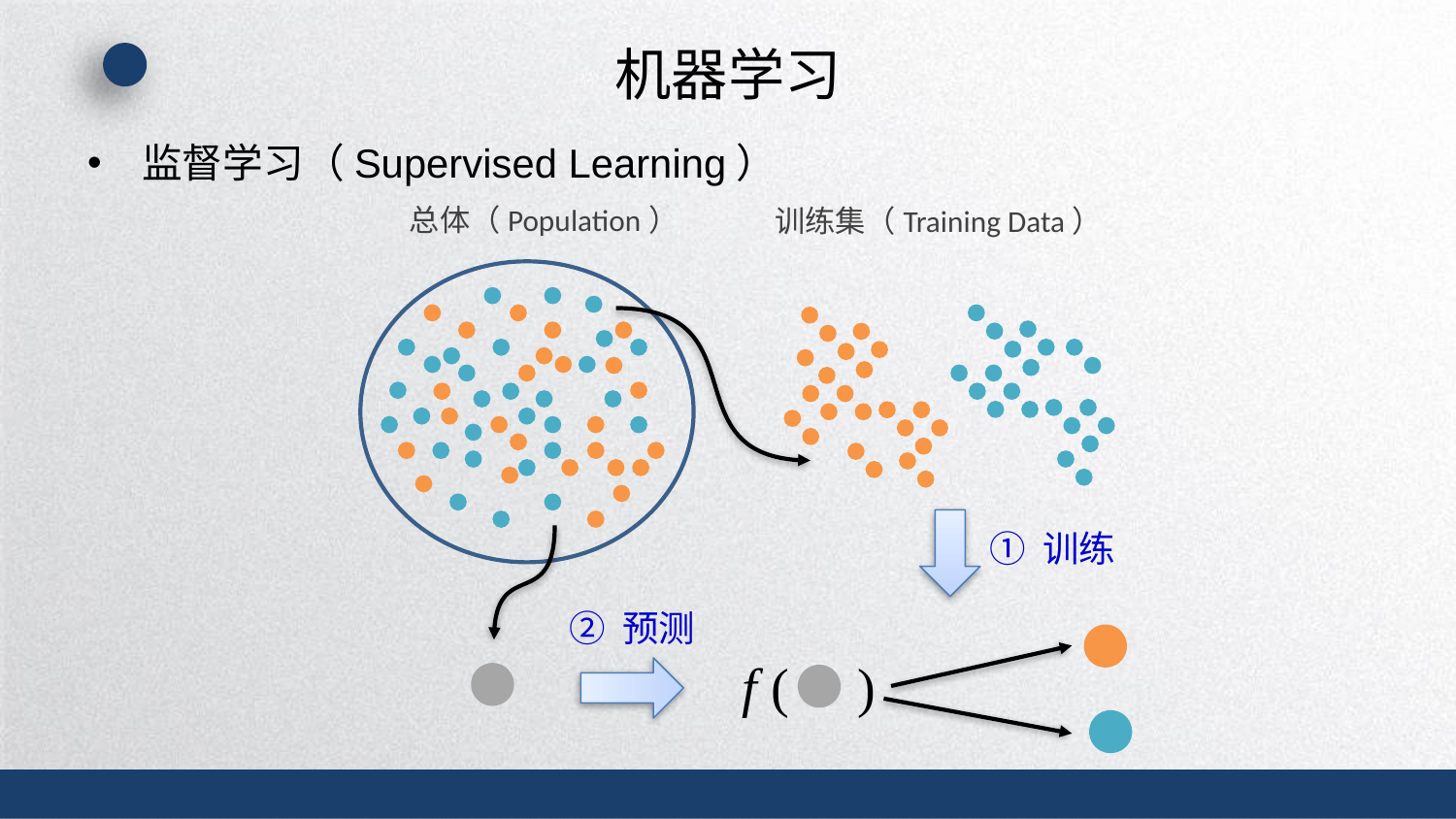

# 机器学习
监督学习（Supervised Learning）
总体（Population）
训练集（Training Data）

① 训练
② 预测

f (     )